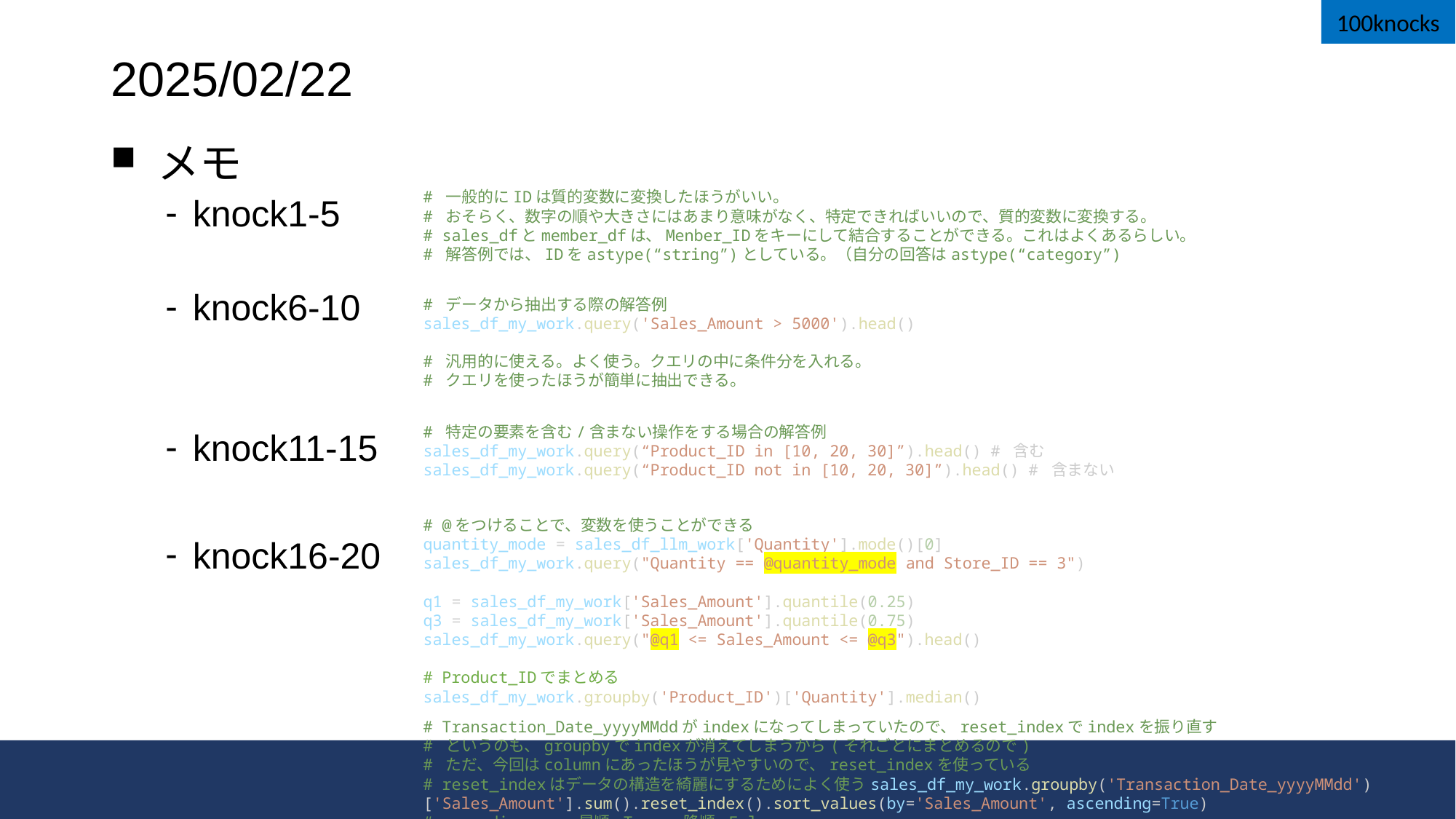

100knocks
# 2025/02/22
 メモ
knock1-5

knock6-10

knock11-15

knock16-20

# 一般的にIDは質的変数に変換したほうがいい。
# おそらく、数字の順や大きさにはあまり意味がなく、特定できればいいので、質的変数に変換する。 # sales_dfとmember_dfは、Menber_IDをキーにして結合することができる。これはよくあるらしい。
# 解答例では、IDをastype(“string”)としている。（自分の回答はastype(“category”)
# データから抽出する際の解答例
sales_df_my_work.query('Sales_Amount > 5000').head()

# 汎用的に使える。よく使う。クエリの中に条件分を入れる。
# クエリを使ったほうが簡単に抽出できる。
# 特定の要素を含む/含まない操作をする場合の解答例
sales_df_my_work.query(“Product_ID in [10, 20, 30]”).head() # 含む
sales_df_my_work.query(“Product_ID not in [10, 20, 30]”).head() # 含まない
# @をつけることで、変数を使うことができる
quantity_mode = sales_df_llm_work['Quantity'].mode()[0]
sales_df_my_work.query("Quantity == @quantity_mode and Store_ID == 3")

q1 = sales_df_my_work['Sales_Amount'].quantile(0.25)
q3 = sales_df_my_work['Sales_Amount'].quantile(0.75)
sales_df_my_work.query("@q1 <= Sales_Amount <= @q3").head()

# Product_IDでまとめる
sales_df_my_work.groupby('Product_ID')['Quantity'].median()
# Transaction_Date_yyyyMMddがindexになってしまっていたので、reset_indexでindexを振り直す
# というのも、groupbyでindexが消えてしまうから(それごとにまとめるので)
# ただ、今回はcolumnにあったほうが見やすいので、reset_indexを使っている
# reset_indexはデータの構造を綺麗にするためによく使うsales_df_my_work.groupby('Transaction_Date_yyyyMMdd')['Sales_Amount'].sum().reset_index().sort_values(by='Sales_Amount', ascending=True)
# assending ... 昇順:True, 降順:False